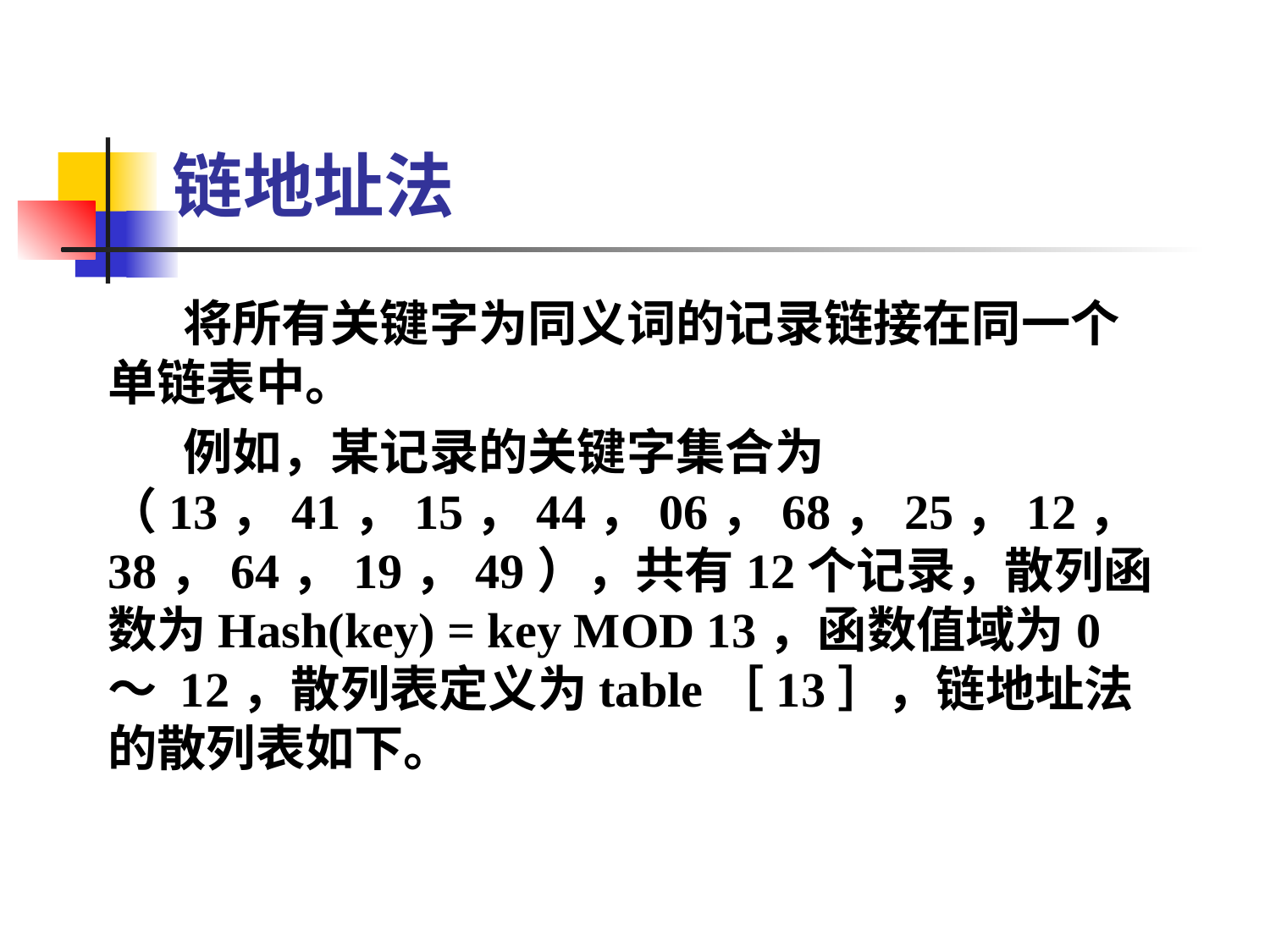

# 链地址法
将所有关键字为同义词的记录链接在同一个单链表中。
例如，某记录的关键字集合为（13，41，15，44，06，68，25，12，38，64，19，49），共有12个记录，散列函数为Hash(key) = key MOD 13，函数值域为0 ～ 12，散列表定义为table［13］，链地址法的散列表如下。

55